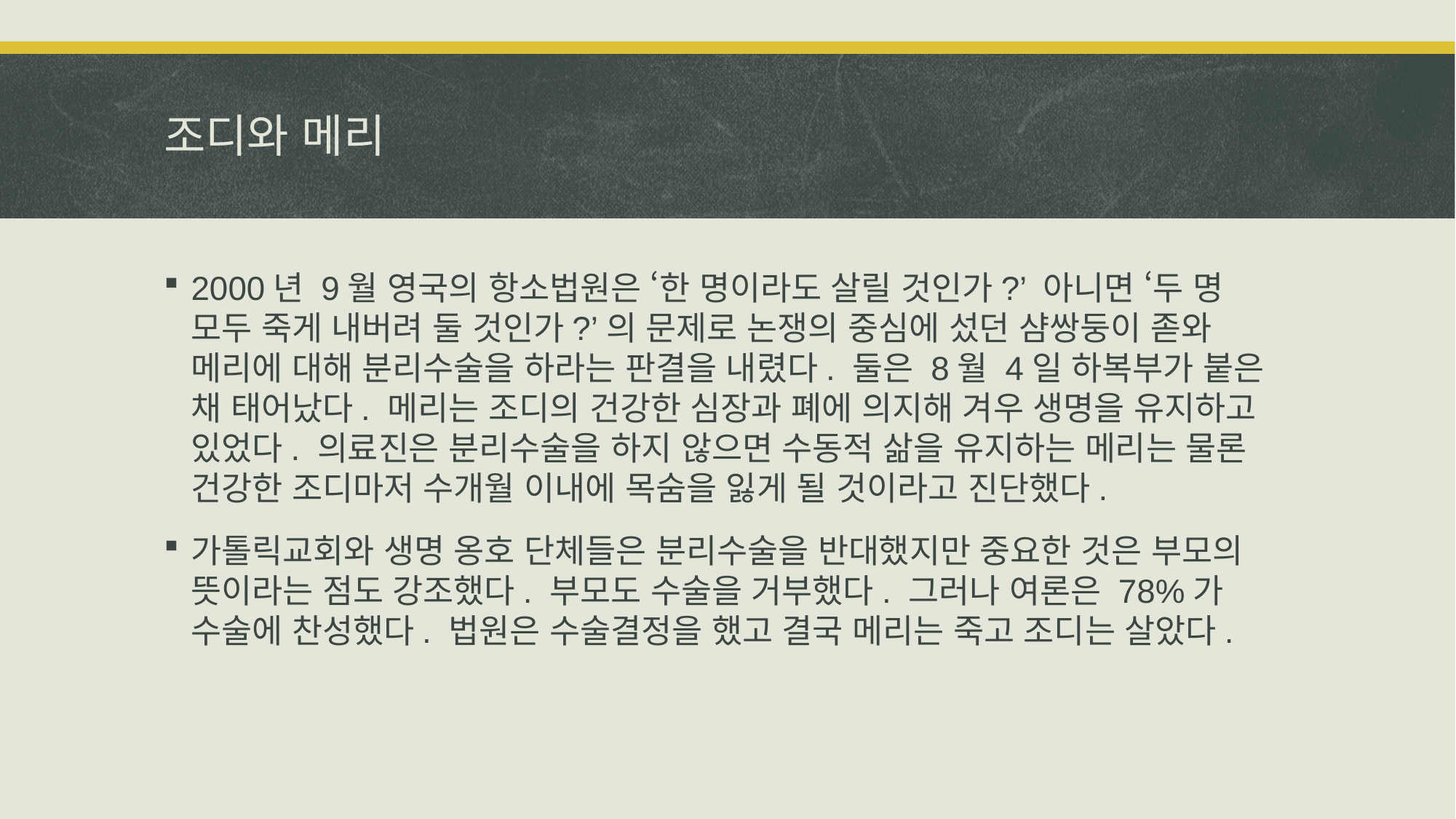

# 조디와 메리
2000년 9월 영국의 항소법원은 ‘한 명이라도 살릴 것인가?’ 아니면 ‘두 명 모두 죽게 내버려 둘 것인가?’의 문제로 논쟁의 중심에 섰던 샴쌍둥이 졷와 메리에 대해 분리수술을 하라는 판결을 내렸다. 둘은 8월 4일 하복부가 붙은 채 태어났다. 메리는 조디의 건강한 심장과 폐에 의지해 겨우 생명을 유지하고 있었다. 의료진은 분리수술을 하지 않으면 수동적 삶을 유지하는 메리는 물론 건강한 조디마저 수개월 이내에 목숨을 잃게 될 것이라고 진단했다.
가톨릭교회와 생명 옹호 단체들은 분리수술을 반대했지만 중요한 것은 부모의 뜻이라는 점도 강조했다. 부모도 수술을 거부했다. 그러나 여론은 78%가 수술에 찬성했다. 법원은 수술결정을 했고 결국 메리는 죽고 조디는 살았다.